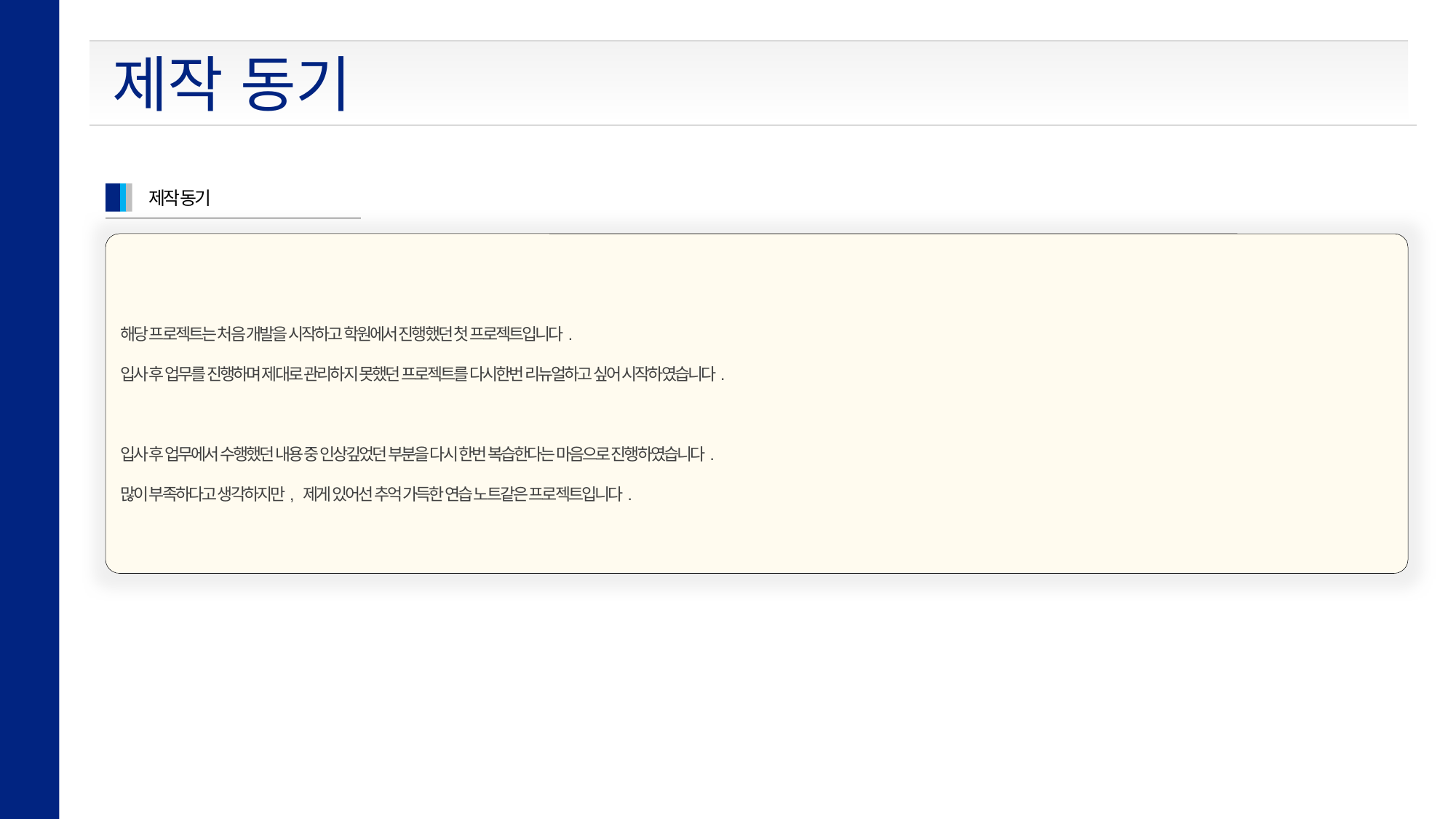

제작 동기
제작 동기

해당 프로젝트는 처음 개발을 시작하고 학원에서 진행했던 첫 프로젝트입니다.
입사 후 업무를 진행하며 제대로 관리하지 못했던 프로젝트를 다시한번 리뉴얼하고 싶어 시작하였습니다.

입사 후 업무에서 수행했던 내용 중 인상깊었던 부분을 다시 한번 복습한다는 마음으로 진행하였습니다.
많이 부족하다고 생각하지만,  제게 있어선 추억 가득한 연습 노트같은 프로젝트입니다.